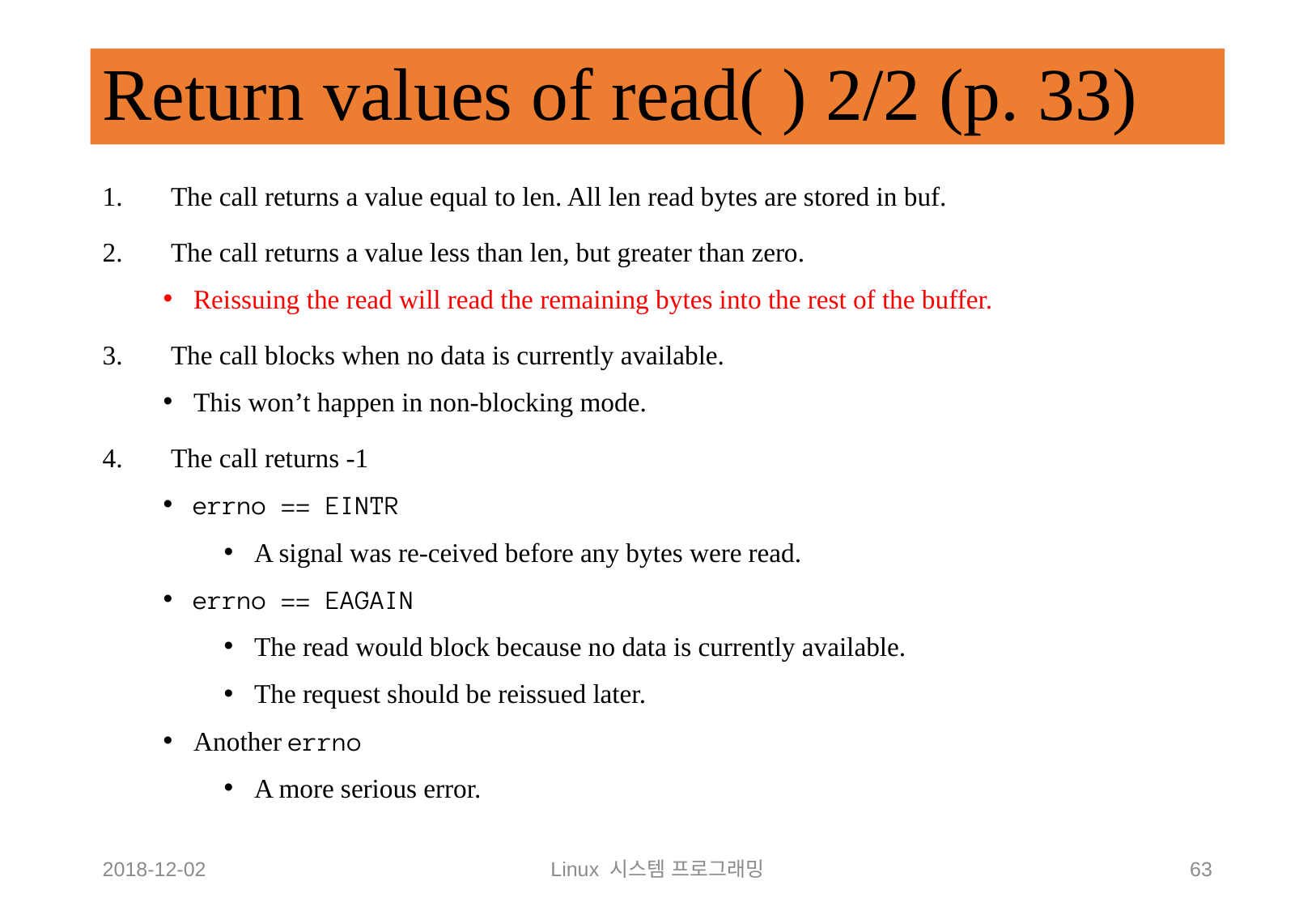

# Return values of read( ) 2/2 (p. 33)
The call returns a value equal to len. All len read bytes are stored in buf.
The call returns a value less than len, but greater than zero.
Reissuing the read will read the remaining bytes into the rest of the buffer.
The call blocks when no data is currently available.
This won’t happen in non‐blocking mode.
The call returns -1
errno == EINTR
A signal was re‐ceived before any bytes were read.
errno == EAGAIN
The read would block because no data is currently available.
The request should be reissued later.
Another errno
A more serious error.
2018-12-02
Linux 시스템 프로그래밍
63